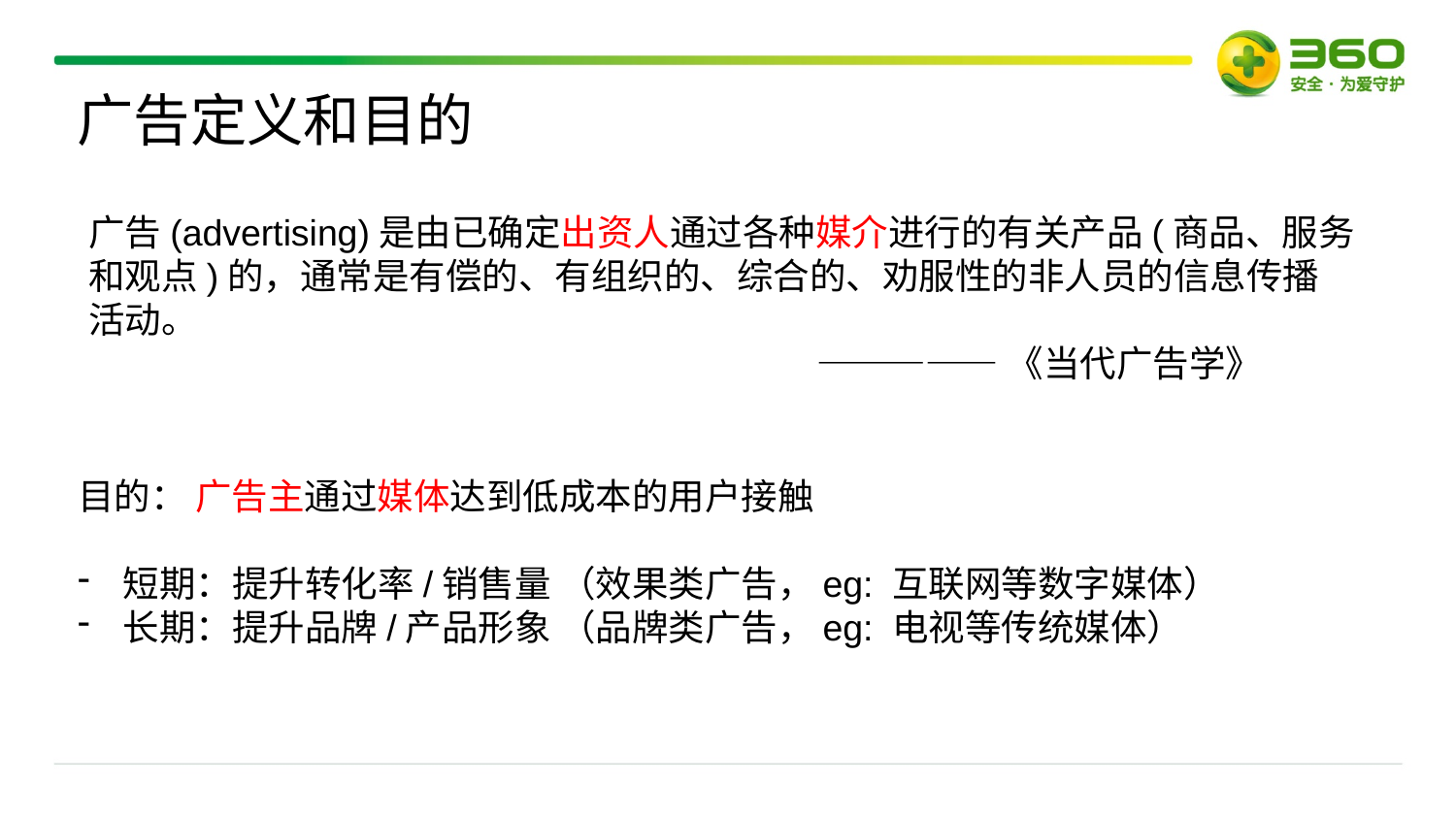

广告定义和目的
广告(advertising)是由已确定出资人通过各种媒介进行的有关产品(商品、服务 和观点)的，通常是有偿的、有组织的、综合的、劝服性的非人员的信息传播活动。
					—————《当代广告学》
目的： 广告主通过媒体达到低成本的用户接触

短期：提升转化率/销售量 （效果类广告，eg: 互联网等数字媒体）
长期：提升品牌/产品形象 （品牌类广告，eg: 电视等传统媒体）